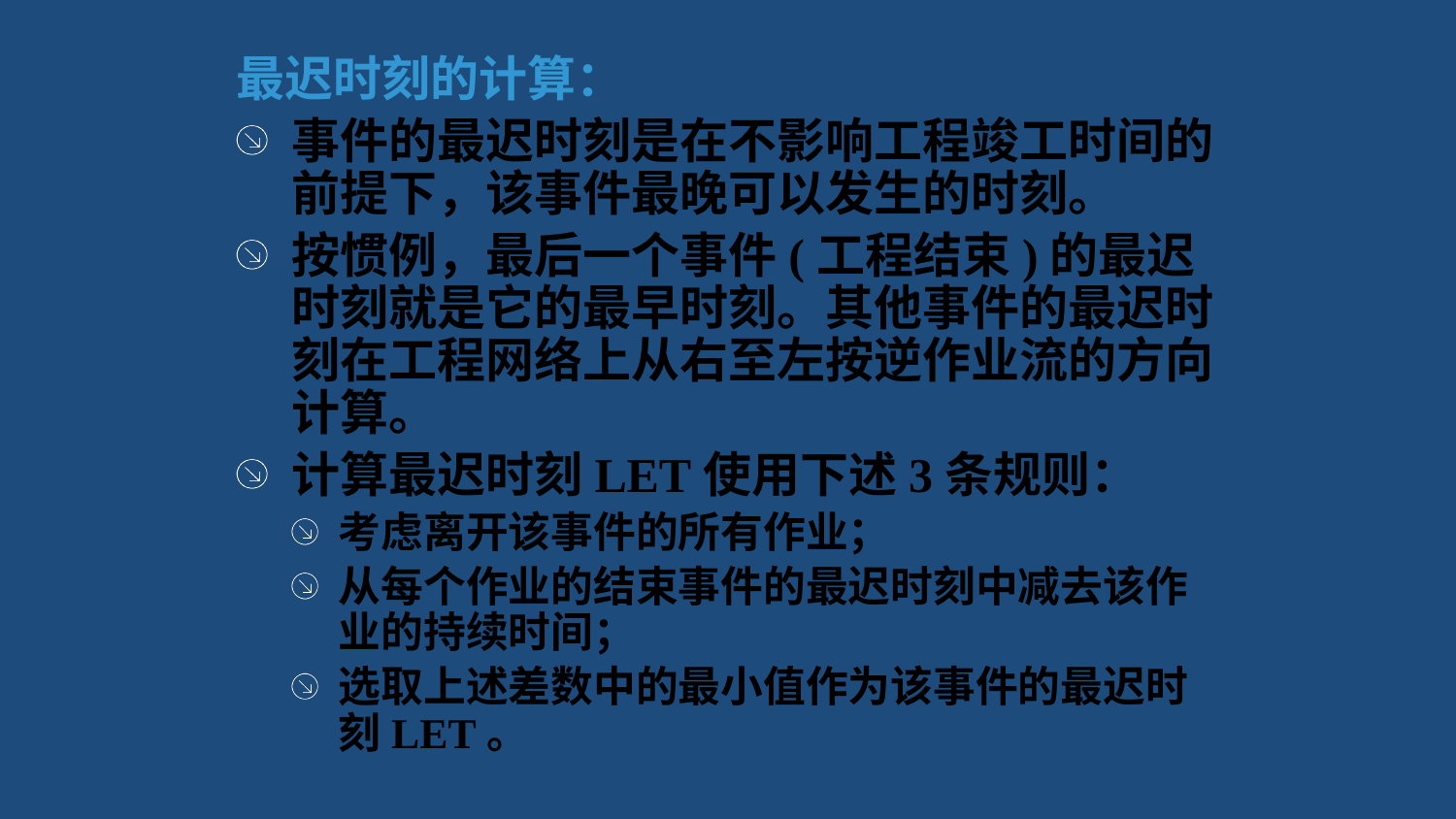

最迟时刻的计算：
事件的最迟时刻是在不影响工程竣工时间的前提下，该事件最晚可以发生的时刻。
按惯例，最后一个事件(工程结束)的最迟时刻就是它的最早时刻。其他事件的最迟时刻在工程网络上从右至左按逆作业流的方向计算。
计算最迟时刻LET使用下述3条规则：
考虑离开该事件的所有作业；
从每个作业的结束事件的最迟时刻中减去该作业的持续时间；
选取上述差数中的最小值作为该事件的最迟时刻LET。